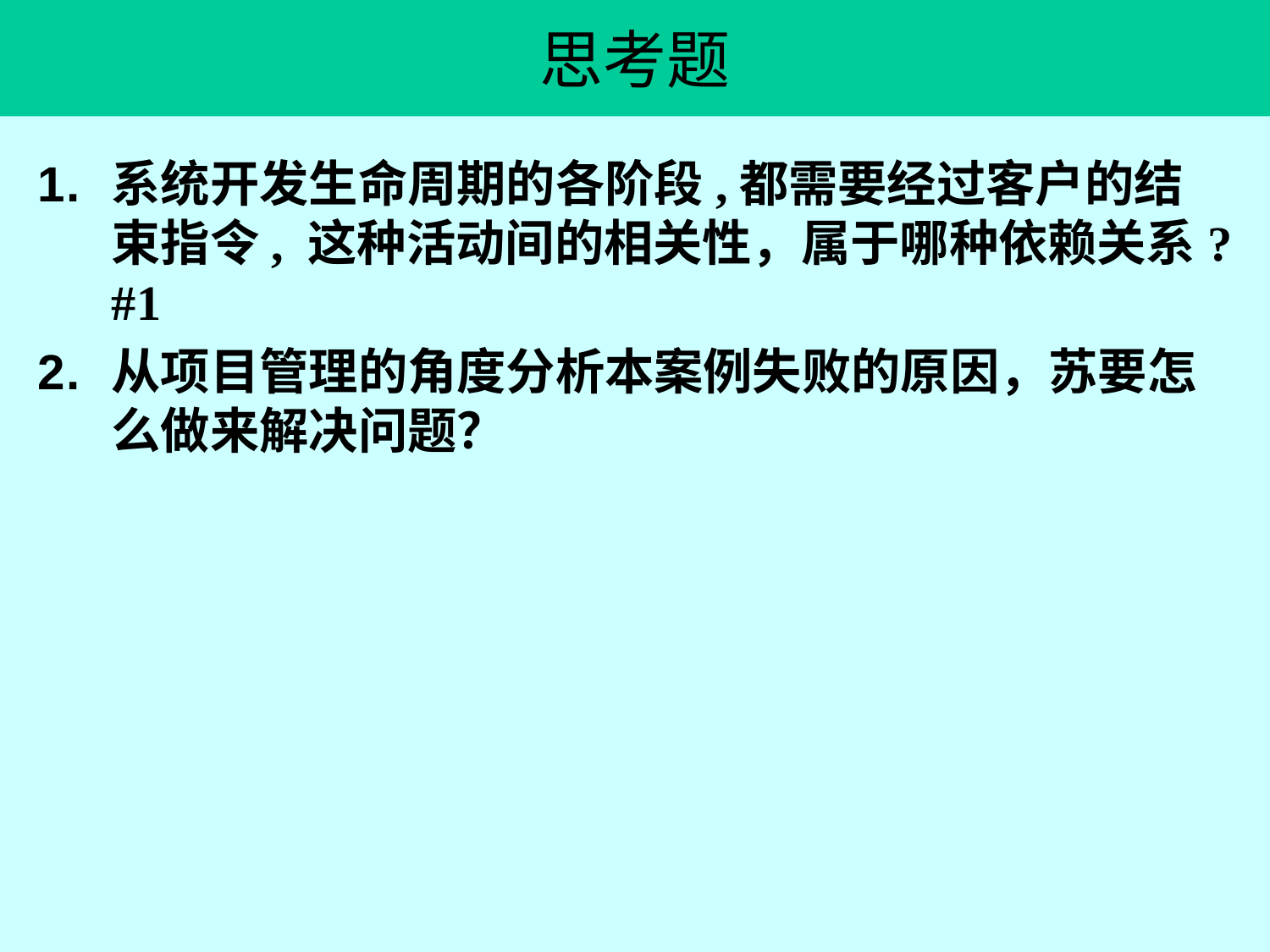

# 思考题
系统开发生命周期的各阶段,都需要经过客户的结束指令, 这种活动间的相关性，属于哪种依赖关系?#1
从项目管理的角度分析本案例失败的原因，苏要怎么做来解决问题？